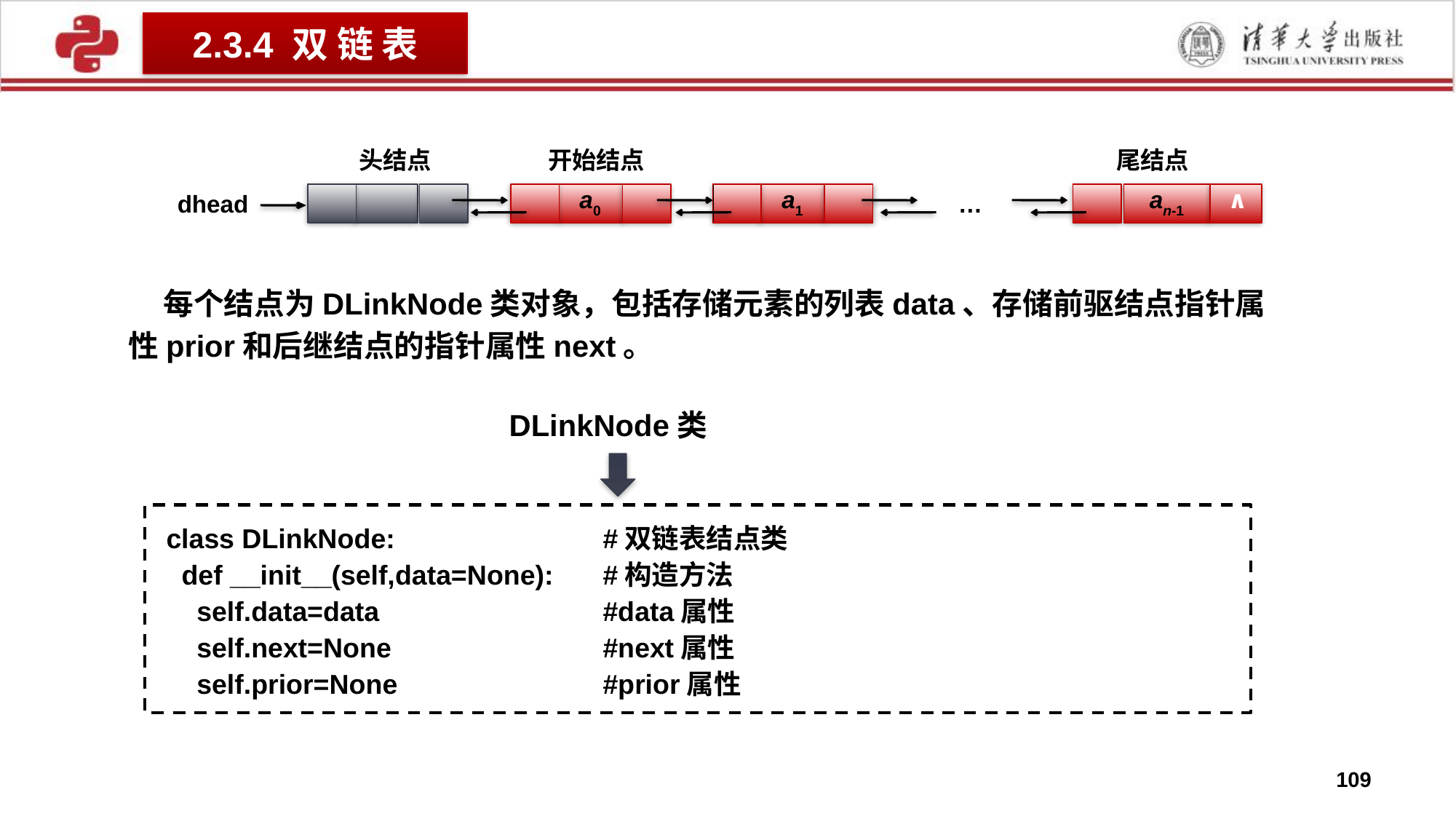

2.3.4 双 链 表
头结点
开始结点
尾结点

a0

a1

an-1
∧
dhead
…

    每个结点为DLinkNode类对象，包括存储元素的列表data、存储前驱结点指针属性prior和后继结点的指针属性next。
DLinkNode类

class DLinkNode:                    	#双链表结点类
  def __init__(self,data=None):     	#构造方法
    self.data=data                  	#data属性
    self.next=None                  	#next属性
    self.prior=None                 	#prior属性
109